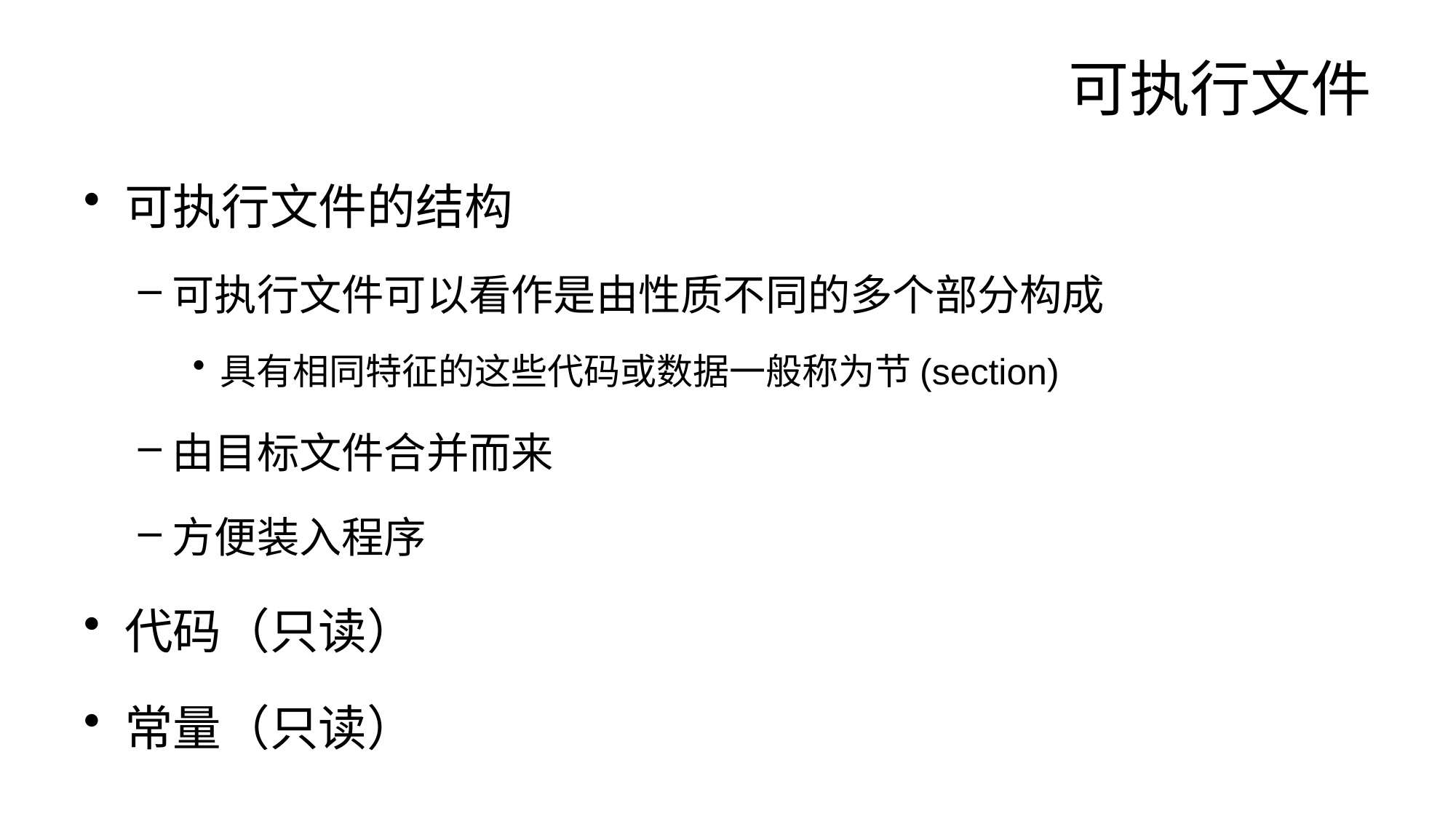

# 可执行文件
可执行文件的结构
可执行文件可以看作是由性质不同的多个部分构成
具有相同特征的这些代码或数据一般称为节(section)
由目标文件合并而来
方便装入程序
代码（只读）
常量（只读）